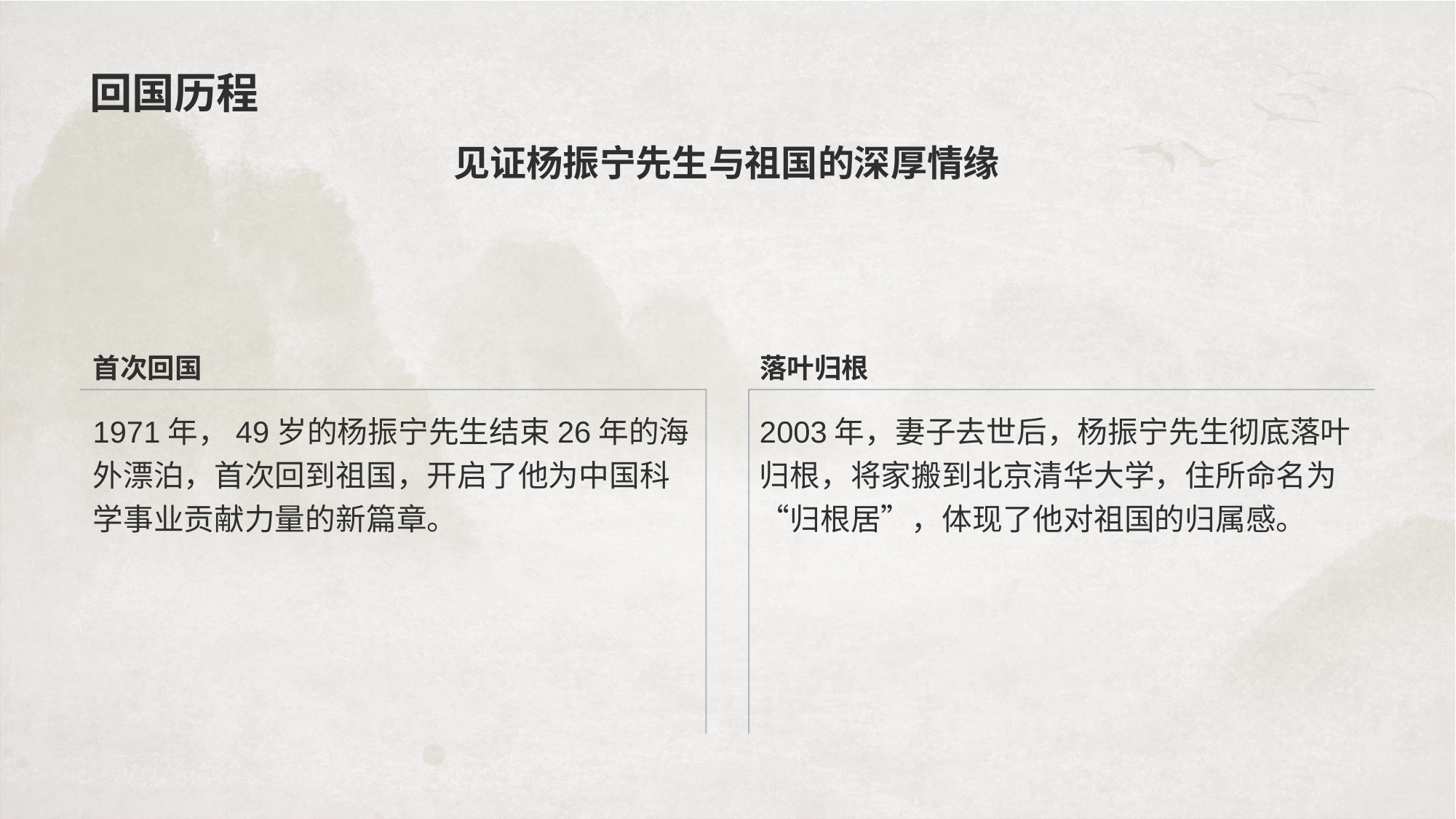

# 回国历程
见证杨振宁先生与祖国的深厚情缘
首次回国

1971年，49岁的杨振宁先生结束26年的海外漂泊，首次回到祖国，开启了他为中国科学事业贡献力量的新篇章。
落叶归根

2003年，妻子去世后，杨振宁先生彻底落叶归根，将家搬到北京清华大学，住所命名为“归根居”，体现了他对祖国的归属感。